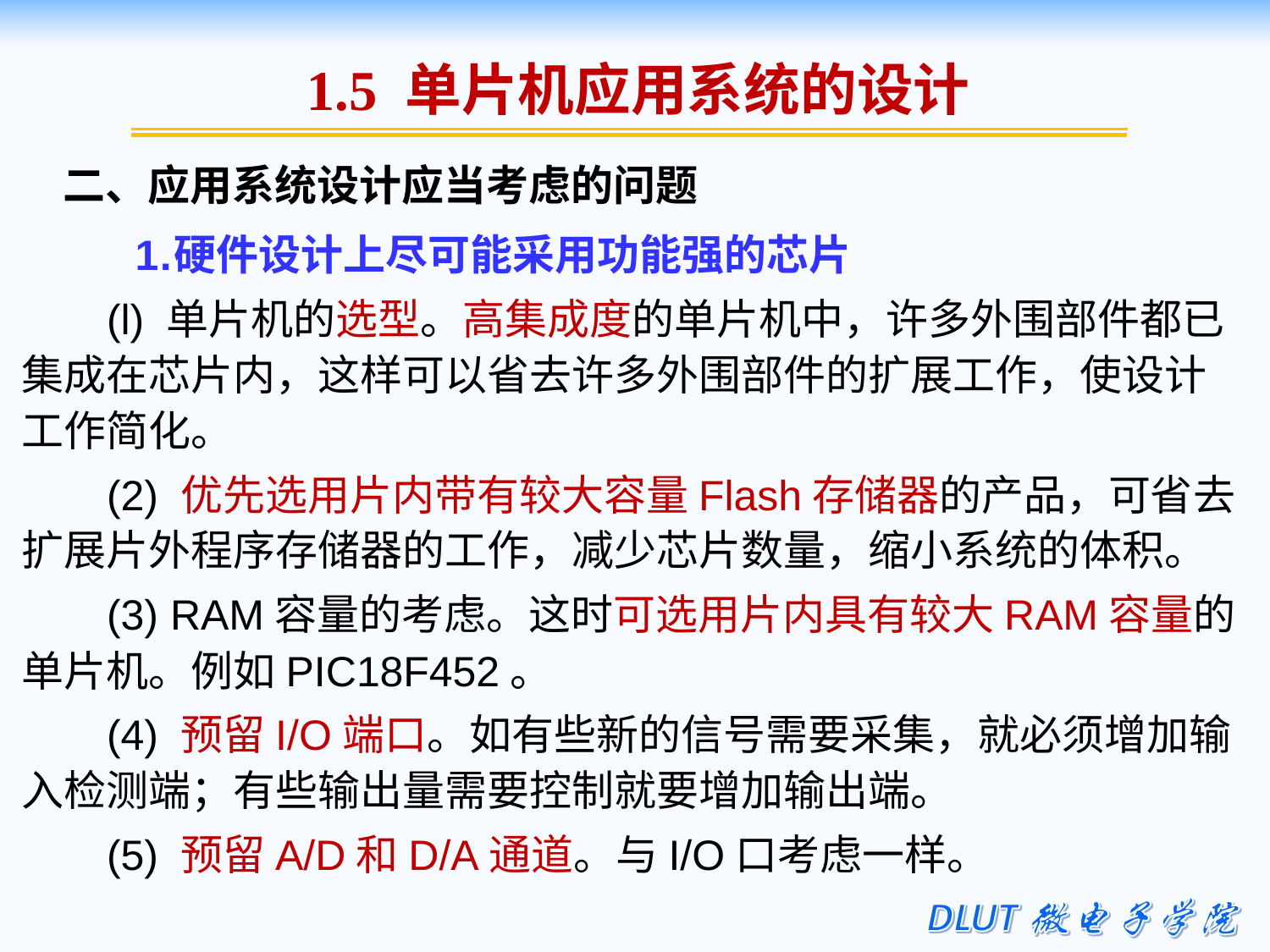

1.5 单片机应用系统的设计
二、应用系统设计应当考虑的问题
硬件设计上尽可能采用功能强的芯片
(l) 单片机的选型。高集成度的单片机中，许多外围部件都已集成在芯片内，这样可以省去许多外围部件的扩展工作，使设计工作简化。
(2) 优先选用片内带有较大容量Flash存储器的产品，可省去扩展片外程序存储器的工作，减少芯片数量，缩小系统的体积。
(3) RAM容量的考虑。这时可选用片内具有较大RAM容量的单片机。例如PIC18F452。
(4) 预留I/O端口。如有些新的信号需要采集，就必须增加输入检测端；有些输出量需要控制就要增加输出端。
(5) 预留A/D和D/A通道。与I/O口考虑一样。